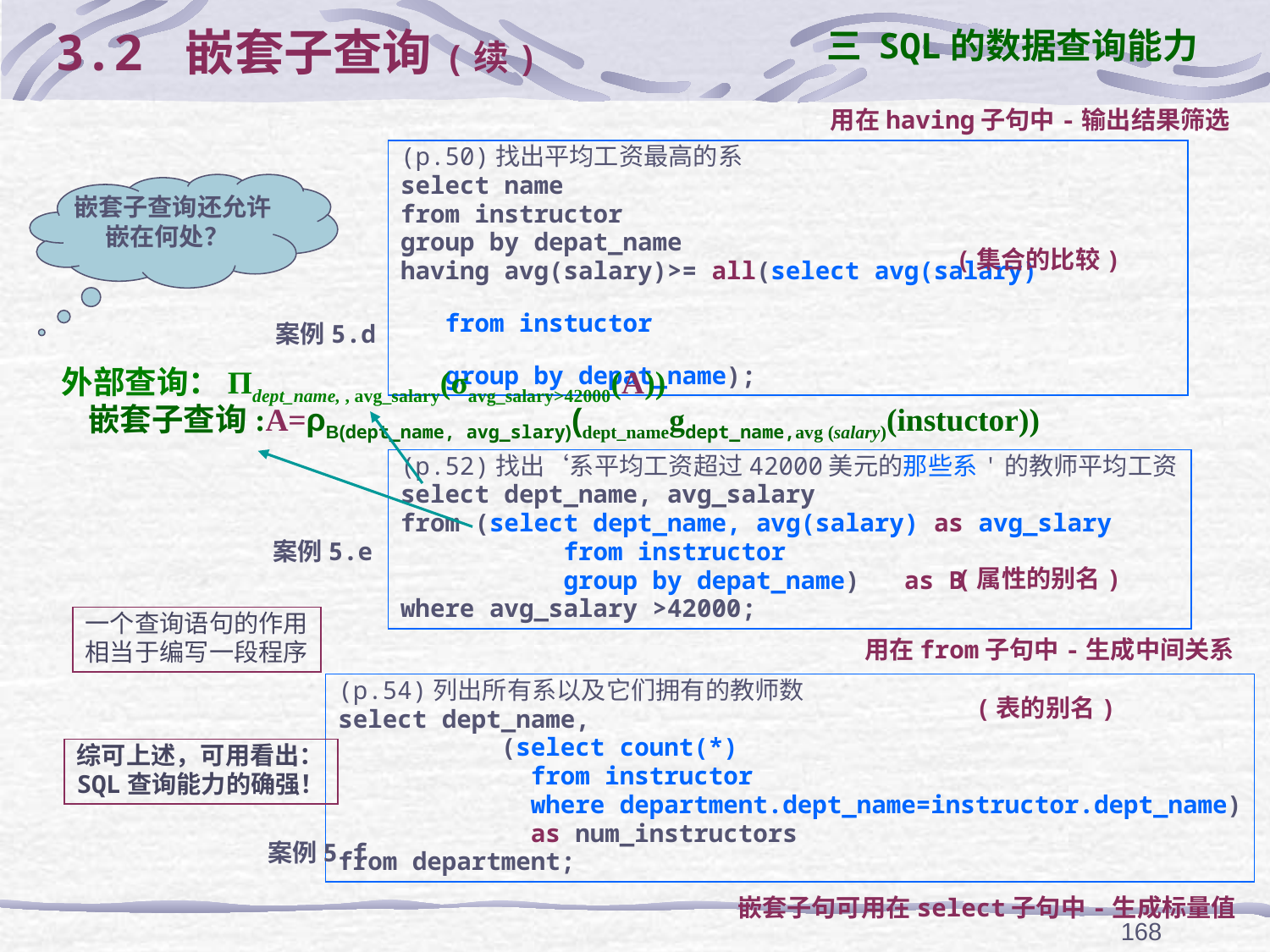

# 3.2 嵌套子查询(续)
三 SQL的数据查询能力
用在having子句中-输出结果筛选
用在from子句中-生成中间关系
嵌套子句可用在select子句中-生成标量值
(p.50)找出平均工资最高的系
select name
from instructor
group by depat_name
having avg(salary)>= all(select avg(salary)
                                                        from instuctor
                                                        group by depat_name);
(集合的比较)
(p.52)找出‘系平均工资超过42000美元的那些系'的教师平均工资
select dept_name, avg_salary
from (select dept_name, avg(salary) as avg_slary
           from instructor
           group by depat_name)   as B
where avg_salary >42000;
(属性的别名)
(p.54)列出所有系以及它们拥有的教师数
select dept_name,
           (select count(*)
             from instructor
             where department.dept_name=instructor.dept_name)
             as num_instructors
from department;
(表的别名)
嵌套子查询还允许嵌在何处？
案例5.d
外部查询：Πdept_name, , avg_salary(σavg_salary>42000(A))
嵌套子查询:A=ρB(dept_name, avg_slary)(dept_namegdept_name,avg (salary)(instuctor))

案例5.e
一个查询语句的作用
相当于编写一段程序
综可上述，可用看出：
SQL查询能力的确强！
案例5.f
168